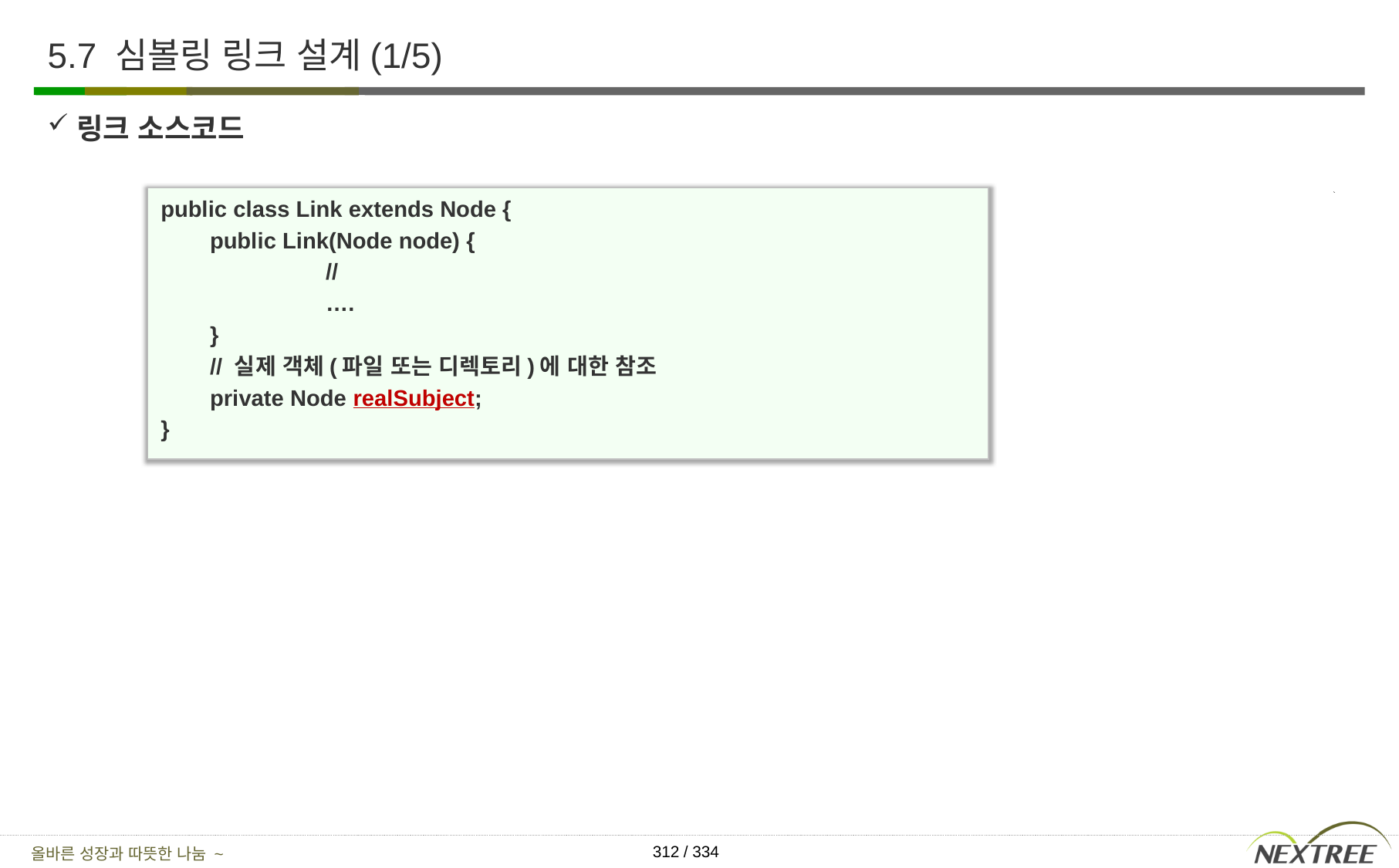

# 5.7 심볼링 링크 설계(1/5)
링크 소스코드
public class Link extends Node {
	public Link(Node node) {
		//
		….
	}
	// 실제 객체(파일 또는 디렉토리)에 대한 참조
	private Node realSubject;
}